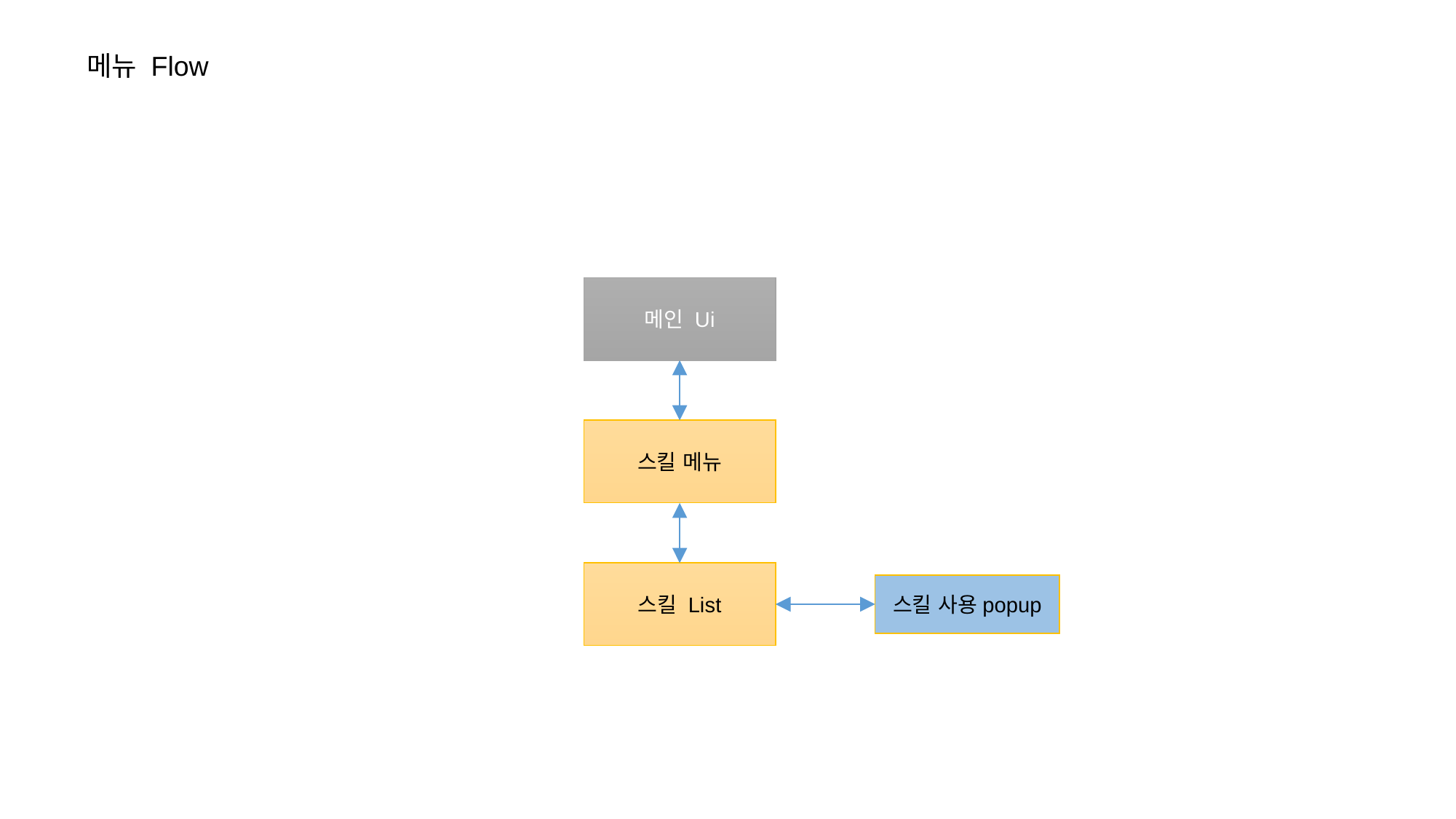

메뉴 Flow
메인 Ui
스킬 메뉴
스킬 List
스킬 사용popup